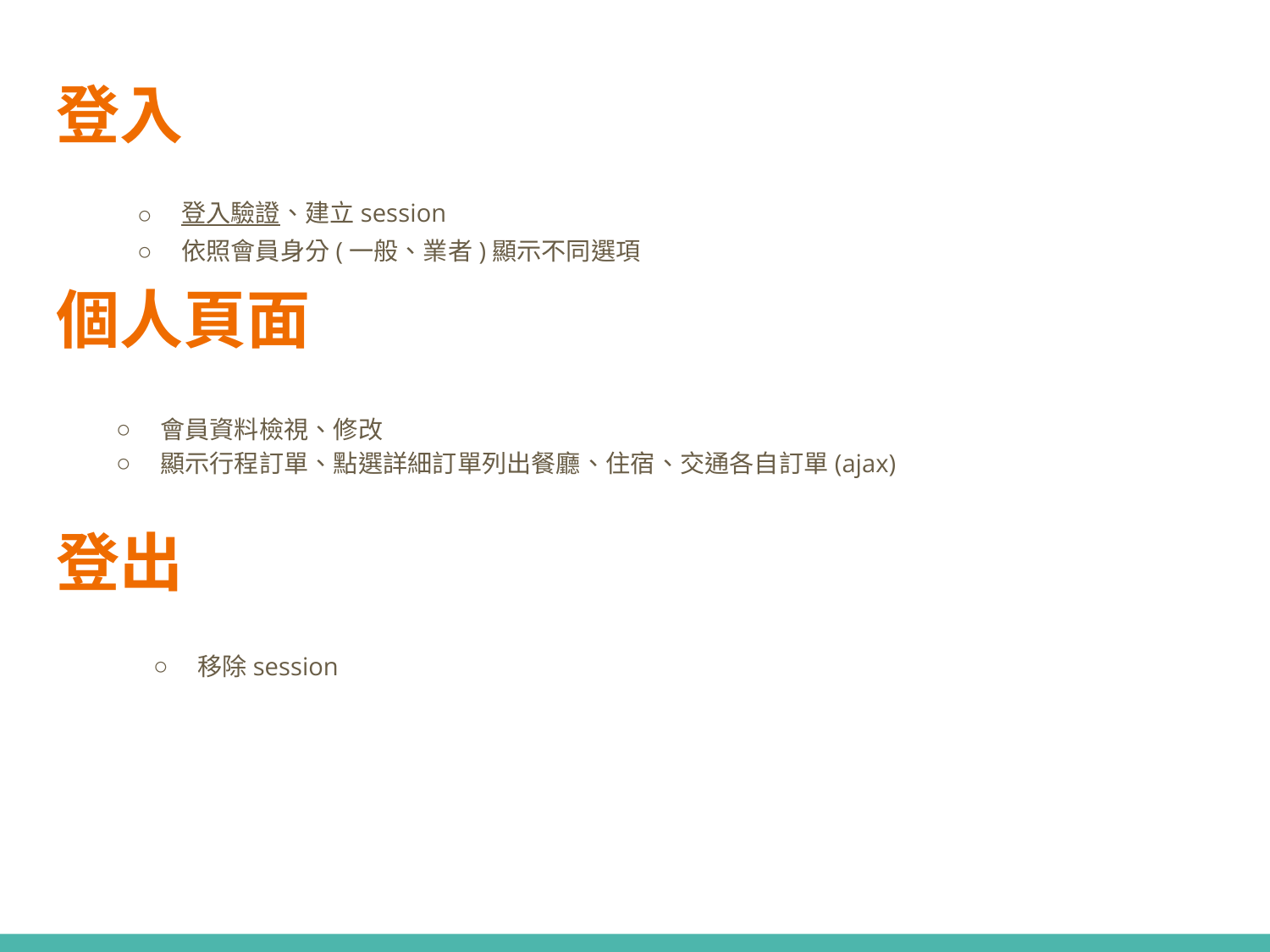

# 登入

登入驗證、建立session
依照會員身分(一般、業者)顯示不同選項

個人頁面

會員資料檢視、修改
顯示行程訂單、點選詳細訂單列出餐廳、住宿、交通各自訂單(ajax)

登出

移除session